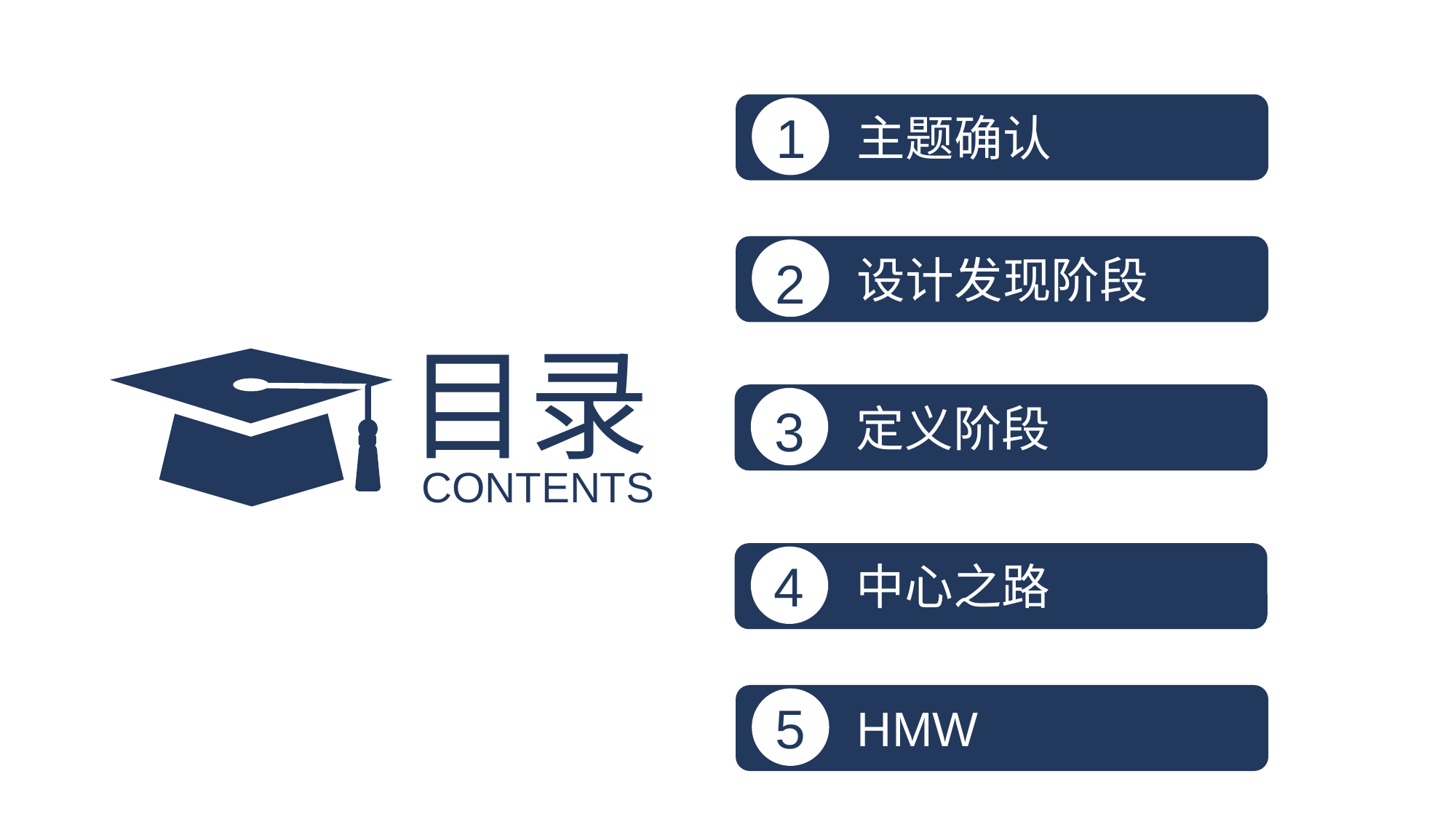

1
主题确认

2
设计发现阶段
目录

3
定义阶段
CONTENTS

4
中心之路

5
HMW